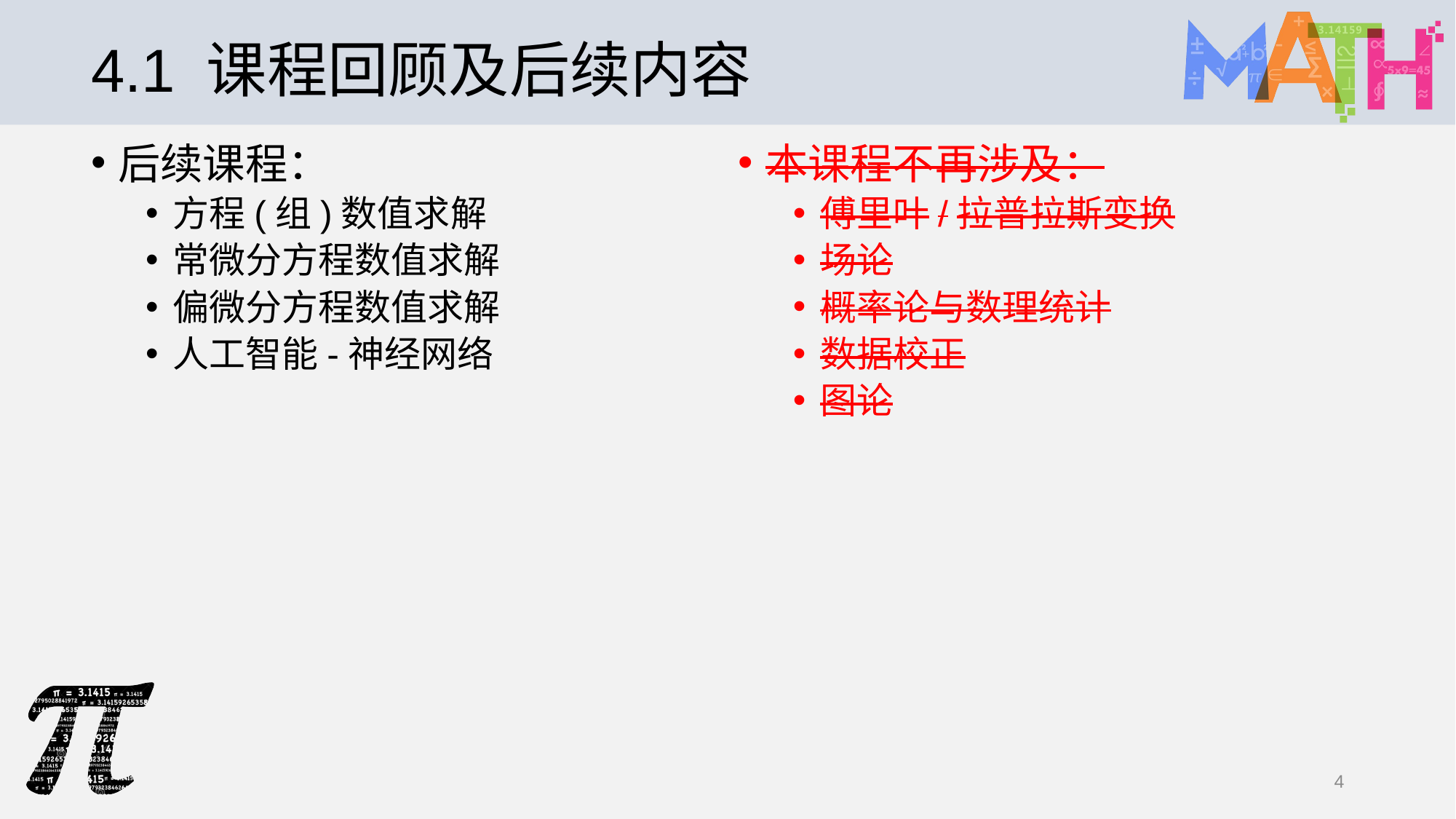

# 4.1 课程回顾及后续内容
本课程不再涉及：
傅里叶/拉普拉斯变换
场论
概率论与数理统计
数据校正
图论
后续课程：
方程(组)数值求解
常微分方程数值求解
偏微分方程数值求解
人工智能-神经网络
4